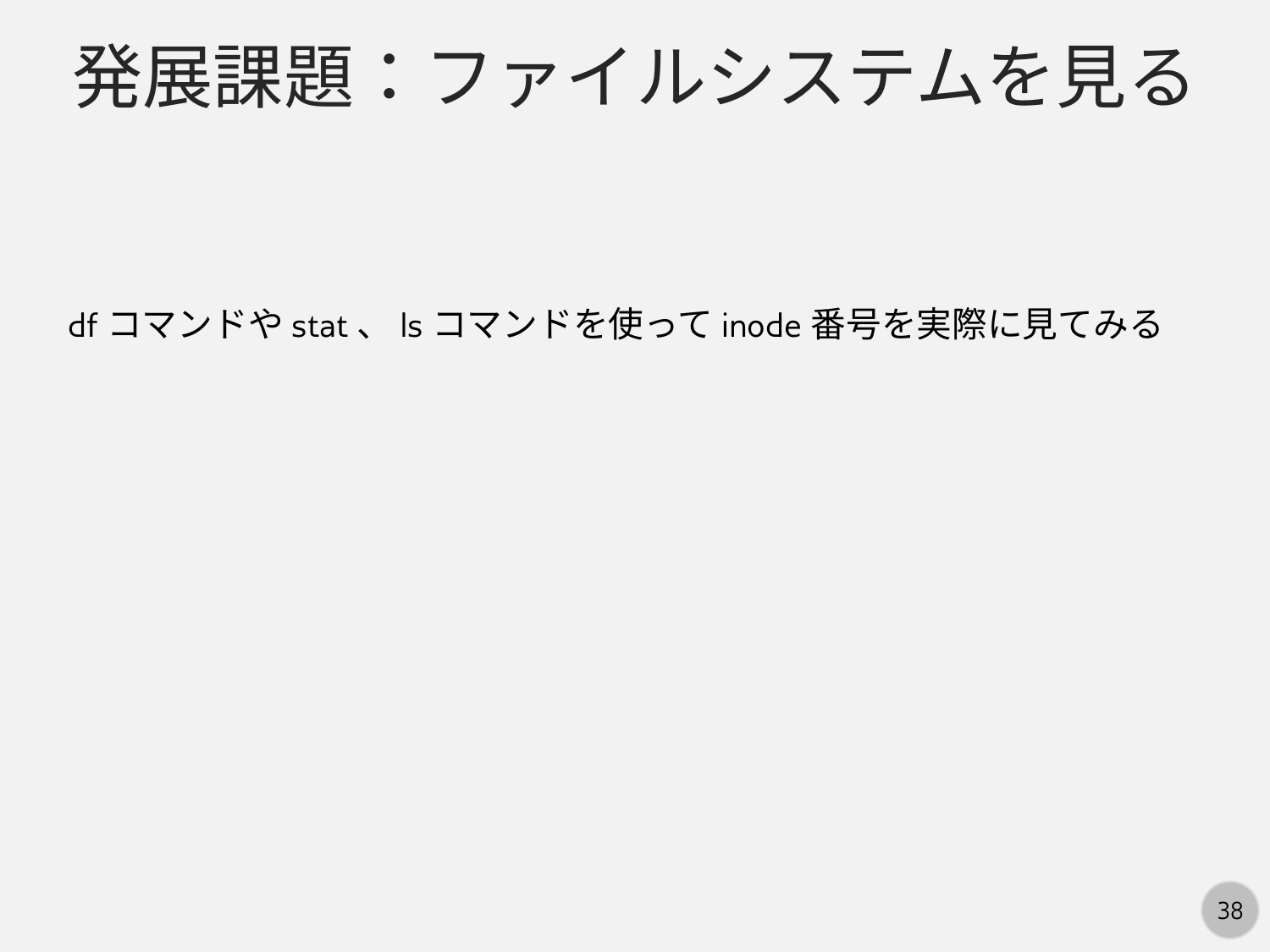

発展課題：ファイルシステムを見る
dfコマンドやstat、lsコマンドを使ってinode番号を実際に見てみる